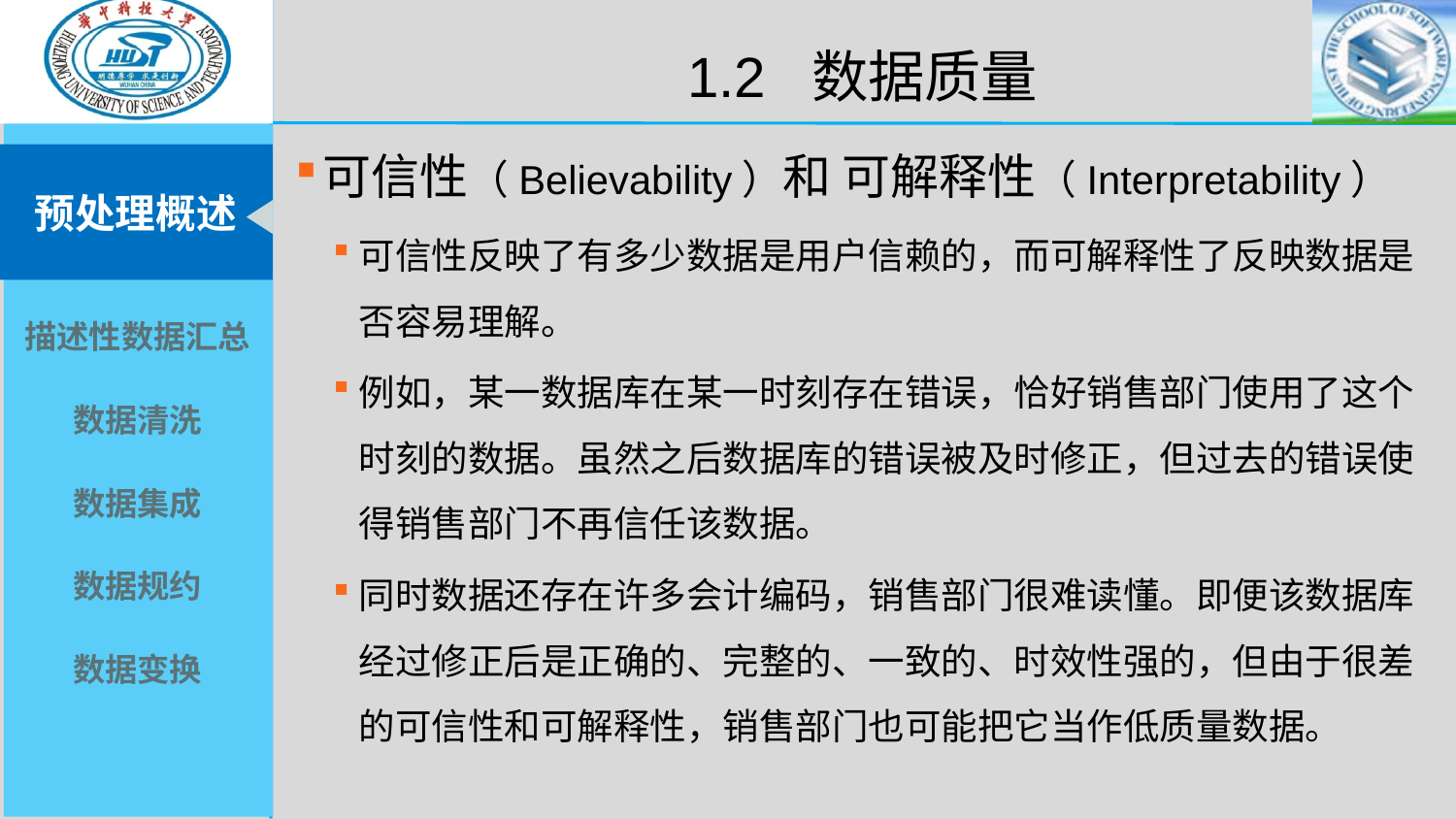

1.2  数据质量
可信性（Believability）和 可解释性（Interpretability）
可信性反映了有多少数据是用户信赖的，而可解释性了反映数据是否容易理解。
例如，某一数据库在某一时刻存在错误，恰好销售部门使用了这个时刻的数据。虽然之后数据库的错误被及时修正，但过去的错误使得销售部门不再信任该数据。
同时数据还存在许多会计编码，销售部门很难读懂。即便该数据库经过修正后是正确的、完整的、一致的、时效性强的，但由于很差的可信性和可解释性，销售部门也可能把它当作低质量数据。